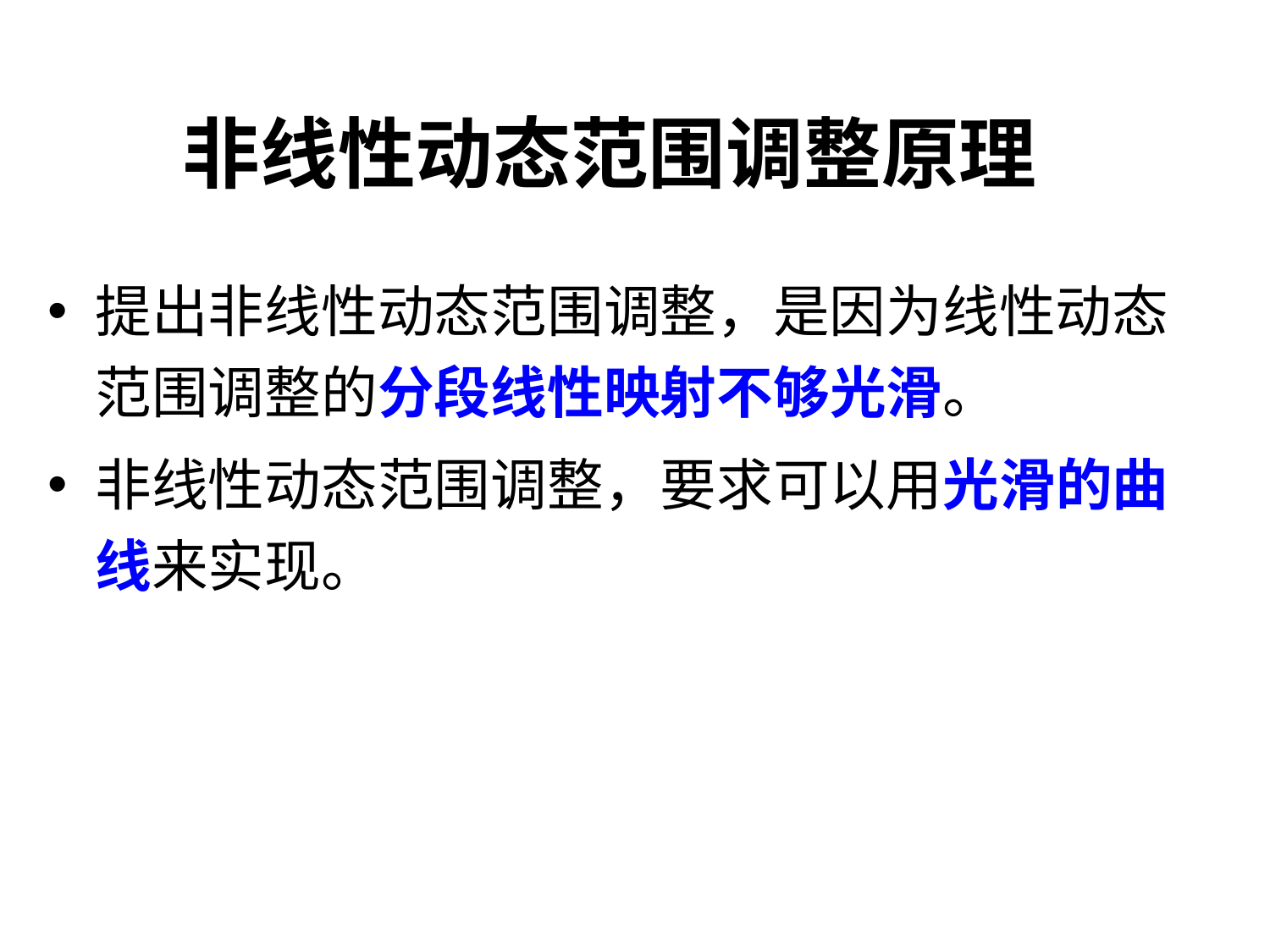

# 非线性动态范围调整原理
提出非线性动态范围调整，是因为线性动态范围调整的分段线性映射不够光滑。
非线性动态范围调整，要求可以用光滑的曲线来实现。